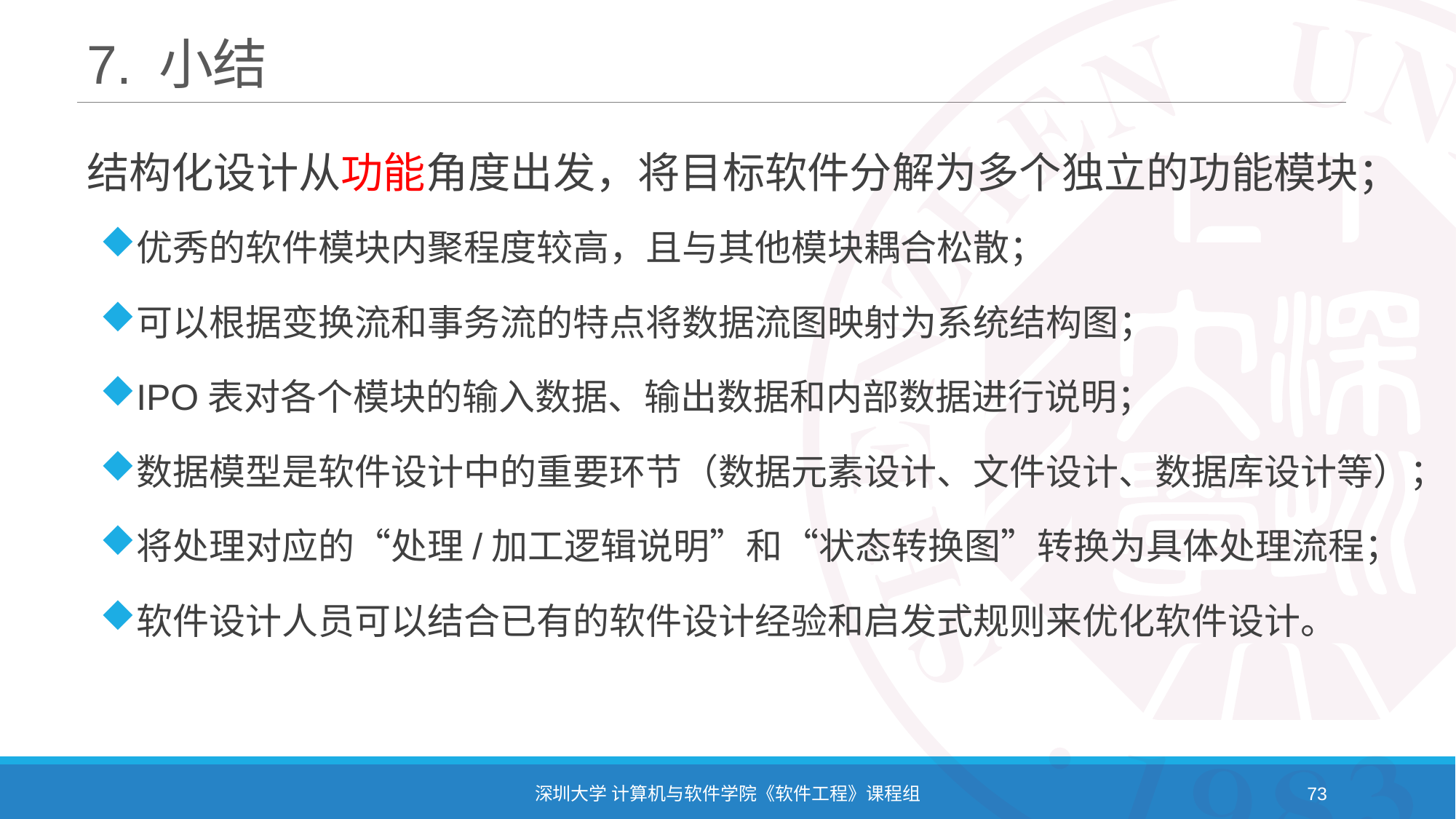

# 7. 小结
结构化设计从功能角度出发，将目标软件分解为多个独立的功能模块；
优秀的软件模块内聚程度较高，且与其他模块耦合松散；
可以根据变换流和事务流的特点将数据流图映射为系统结构图；
IPO表对各个模块的输入数据、输出数据和内部数据进行说明；
数据模型是软件设计中的重要环节（数据元素设计、文件设计、数据库设计等）；
将处理对应的“处理/加工逻辑说明”和“状态转换图”转换为具体处理流程；
软件设计人员可以结合已有的软件设计经验和启发式规则来优化软件设计。

深圳大学 计算机与软件学院《软件工程》课程组
73